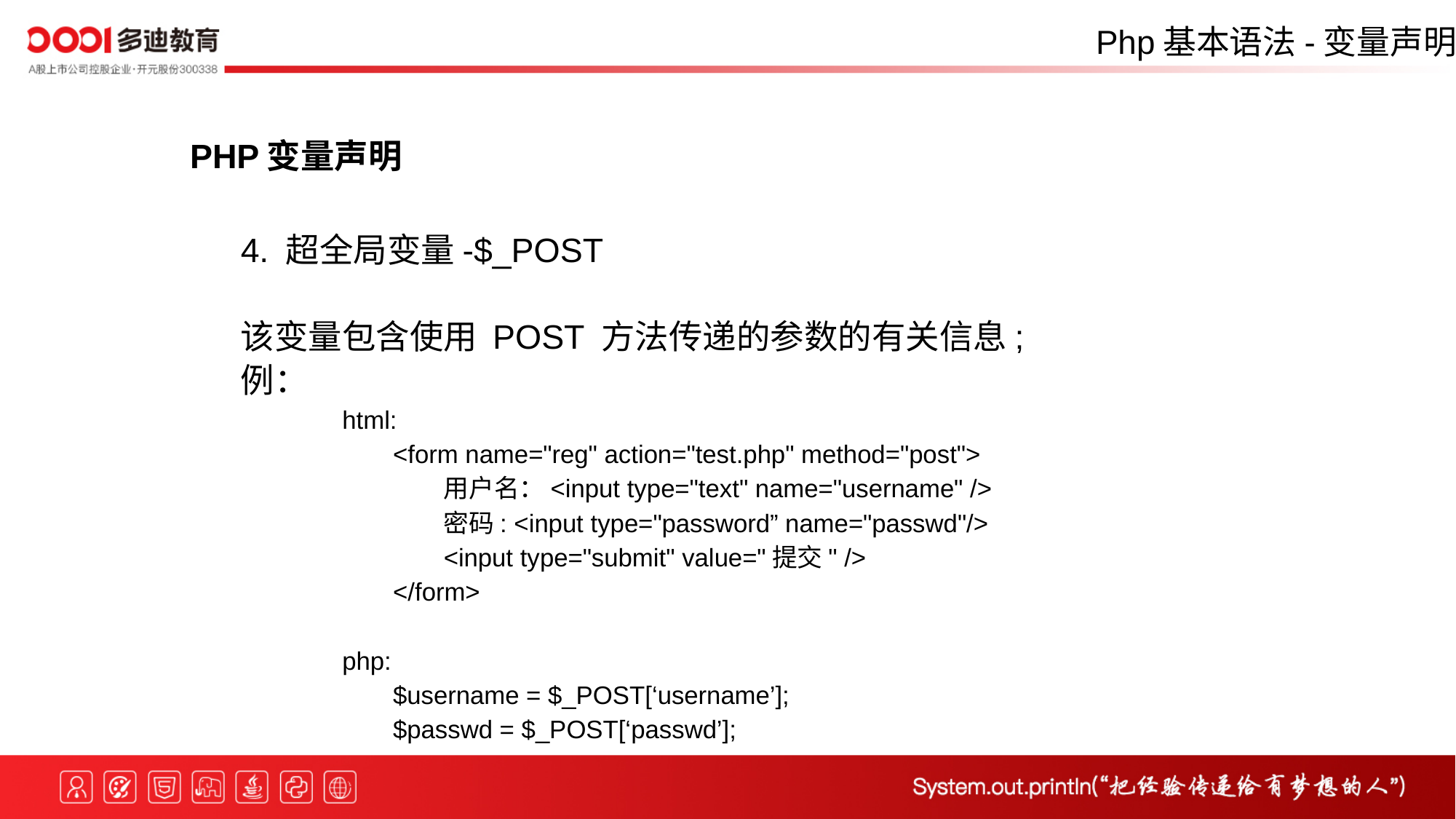

Php基本语法-变量声明
PHP变量声明

4. 超全局变量-$_POST

该变量包含使用 POST 方法传递的参数的有关信息;
例：
html:
<form name="reg" action="test.php" method="post">
用户名：<input type="text" name="username" />
密码: <input type="password” name="passwd"/>
<input type="submit" value="提交" />
</form>

php:
$username = $_POST[‘username’];
$passwd = $_POST[‘passwd’];